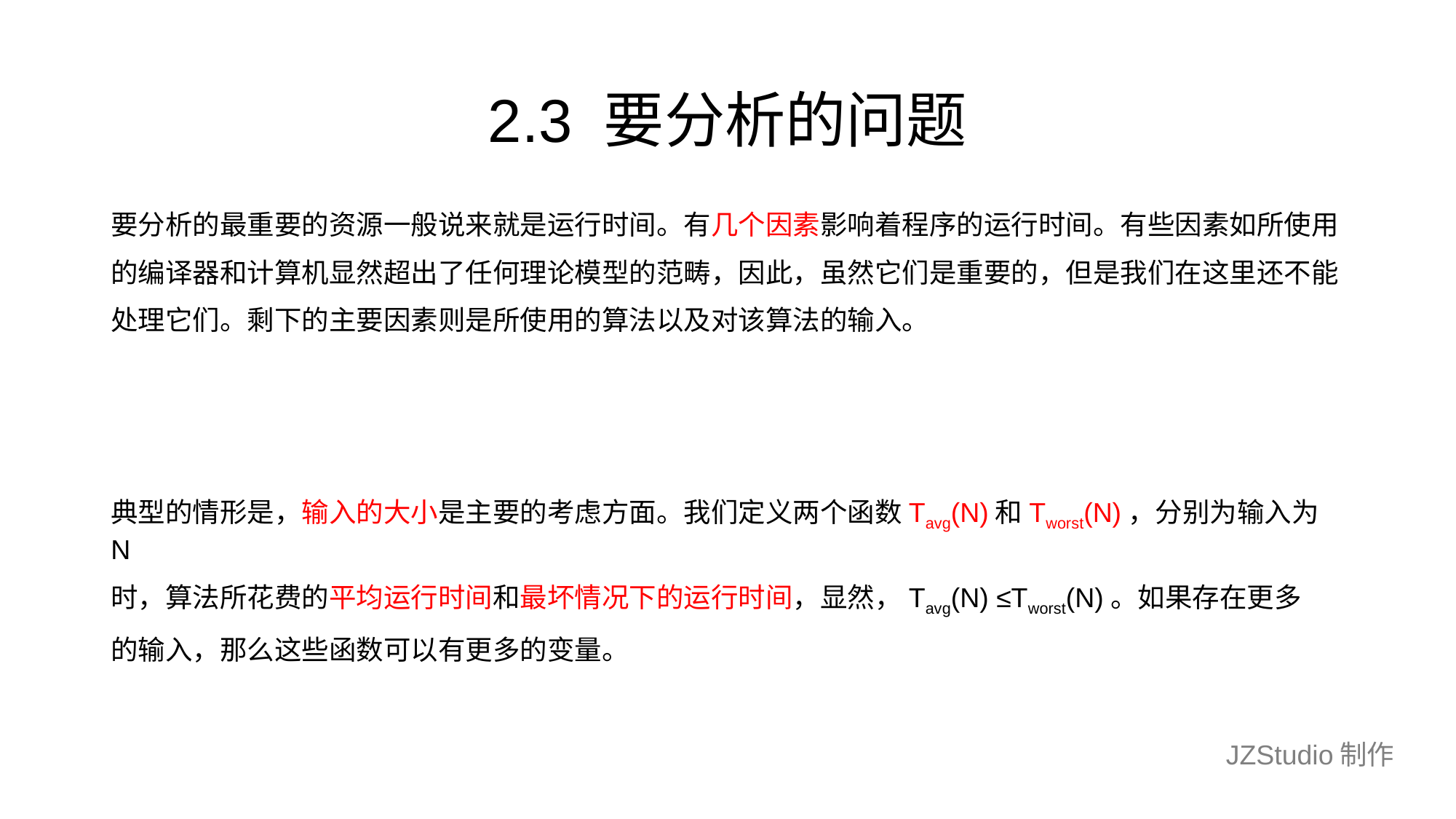

# 2.3 要分析的问题
要分析的最重要的资源一般说来就是运行时间。有几个因素影响着程序的运行时间。有些因素如所使用
的编译器和计算机显然超出了任何理论模型的范畴，因此，虽然它们是重要的，但是我们在这里还不能
处理它们。剩下的主要因素则是所使用的算法以及对该算法的输入。

典型的情形是，输入的大小是主要的考虑方面。我们定义两个函数Tavg(N)和Tworst(N)，分别为输入为N
时，算法所花费的平均运行时间和最坏情况下的运行时间，显然，Tavg(N) ≤Tworst(N)。如果存在更多
的输入，那么这些函数可以有更多的变量。